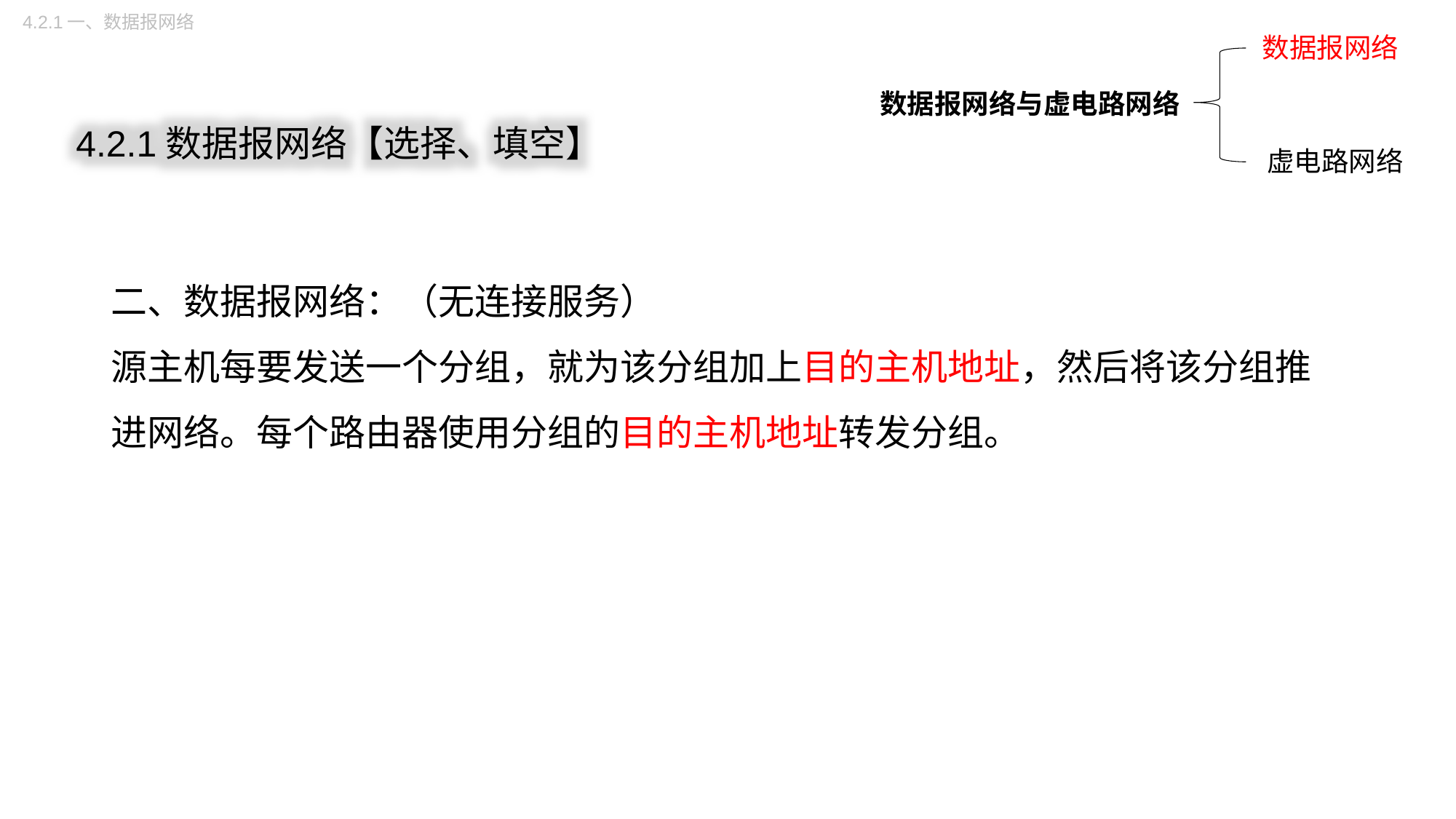

4.2.1一、数据报网络
数据报网络

数据报网络与虚电路网络
虚电路网络
4.2.1数据报网络【选择、填空】
二、数据报网络：（无连接服务）
源主机每要发送一个分组，就为该分组加上目的主机地址，然后将该分组推进网络。每个路由器使用分组的目的主机地址转发分组。